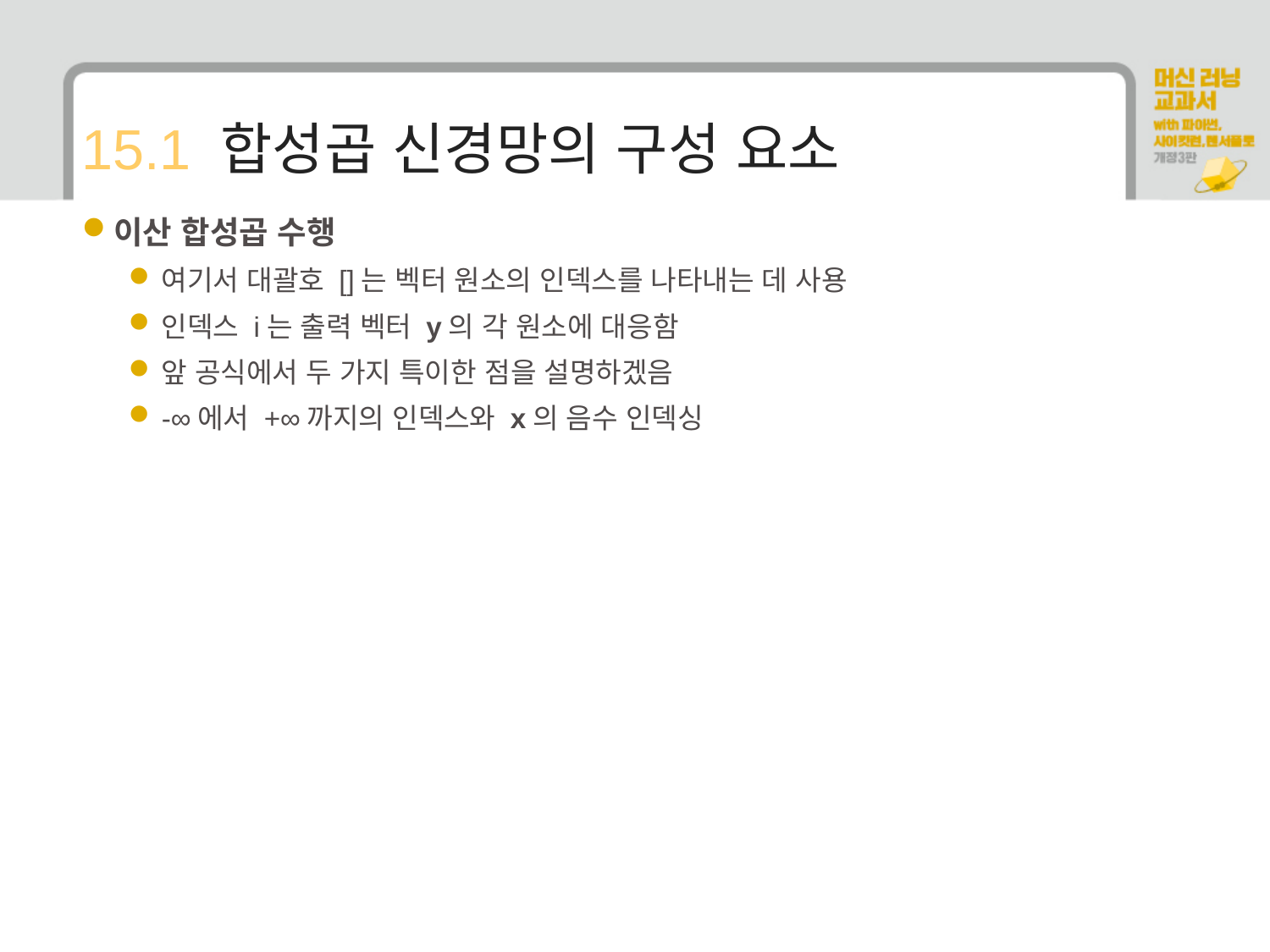

# 15.1 합성곱 신경망의 구성 요소
이산 합성곱 수행
여기서 대괄호 []는 벡터 원소의 인덱스를 나타내는 데 사용
인덱스 i는 출력 벡터 y의 각 원소에 대응함
앞 공식에서 두 가지 특이한 점을 설명하겠음
-∞에서 +∞까지의 인덱스와 x의 음수 인덱싱